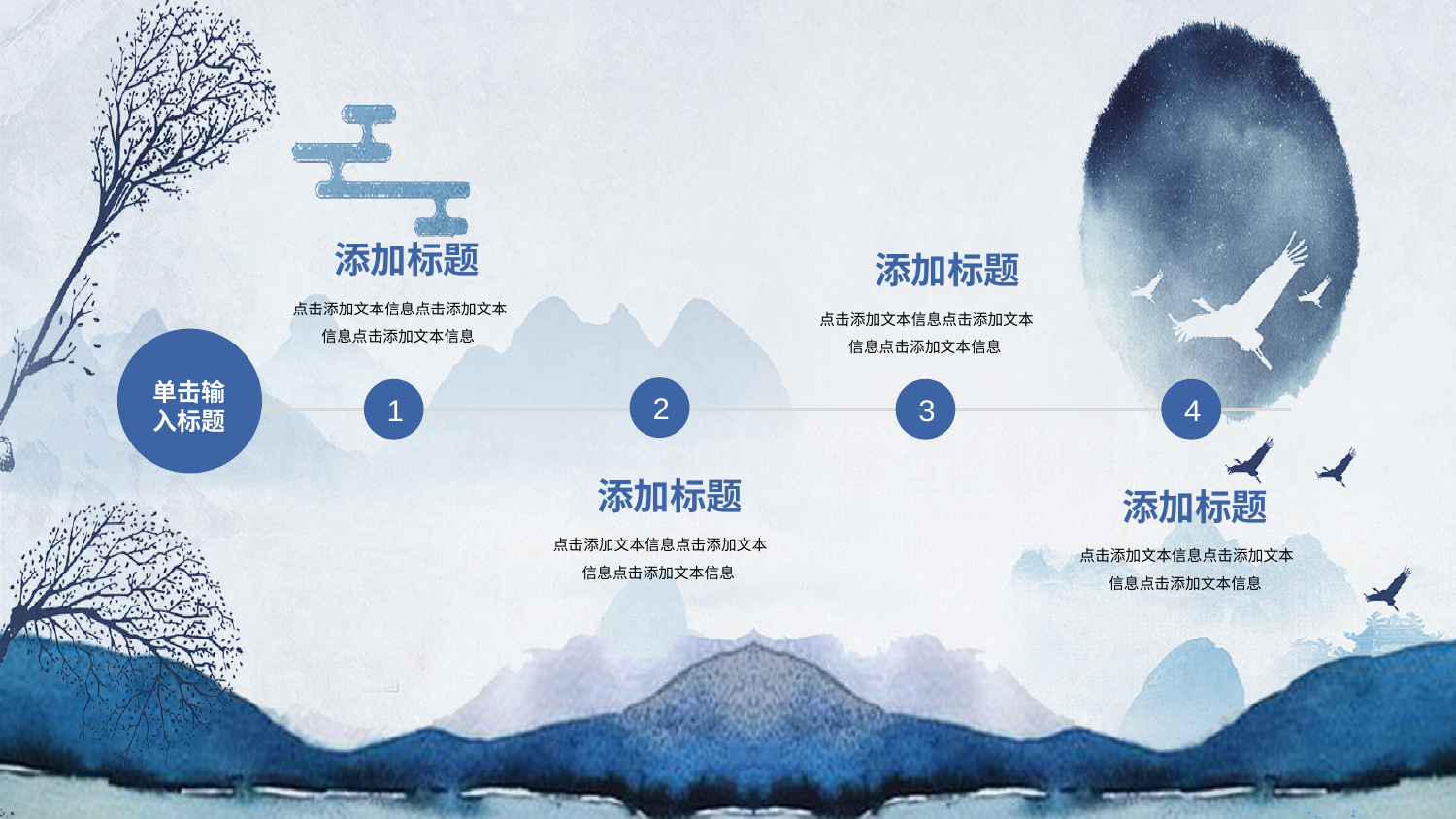

添加标题
点击添加文本信息点击添加文本信息点击添加文本信息
添加标题
点击添加文本信息点击添加文本信息点击添加文本信息

单击输入标题
2
3
1
4
添加标题
点击添加文本信息点击添加文本信息点击添加文本信息
添加标题
点击添加文本信息点击添加文本信息点击添加文本信息